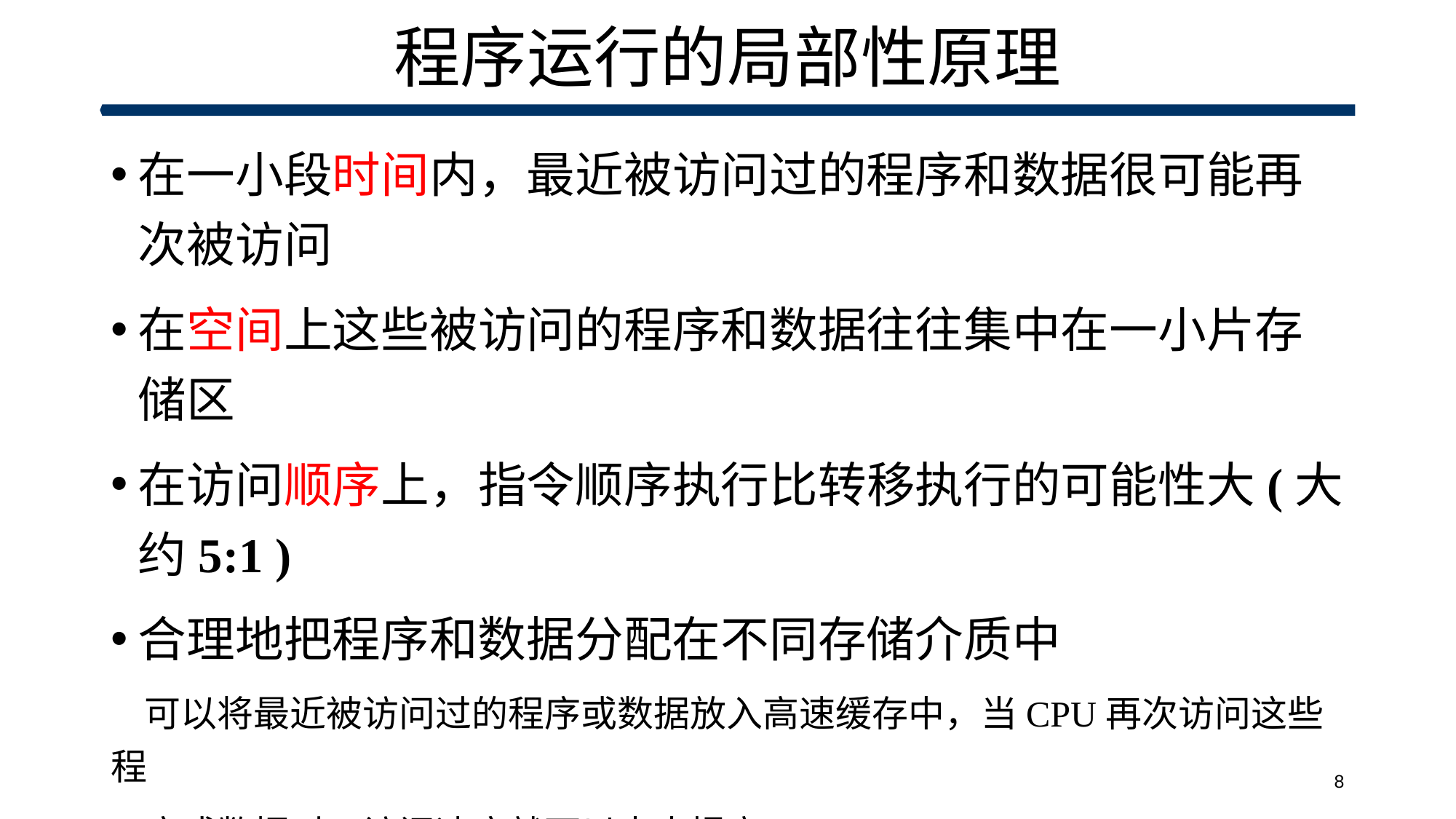

# 程序运行的局部性原理
在一小段时间内，最近被访问过的程序和数据很可能再次被访问
在空间上这些被访问的程序和数据往往集中在一小片存储区
在访问顺序上，指令顺序执行比转移执行的可能性大(大约5:1 )
合理地把程序和数据分配在不同存储介质中
   可以将最近被访问过的程序或数据放入高速缓存中，当CPU再次访问这些程
   序或数据时，访问速度就可以大大提高

8